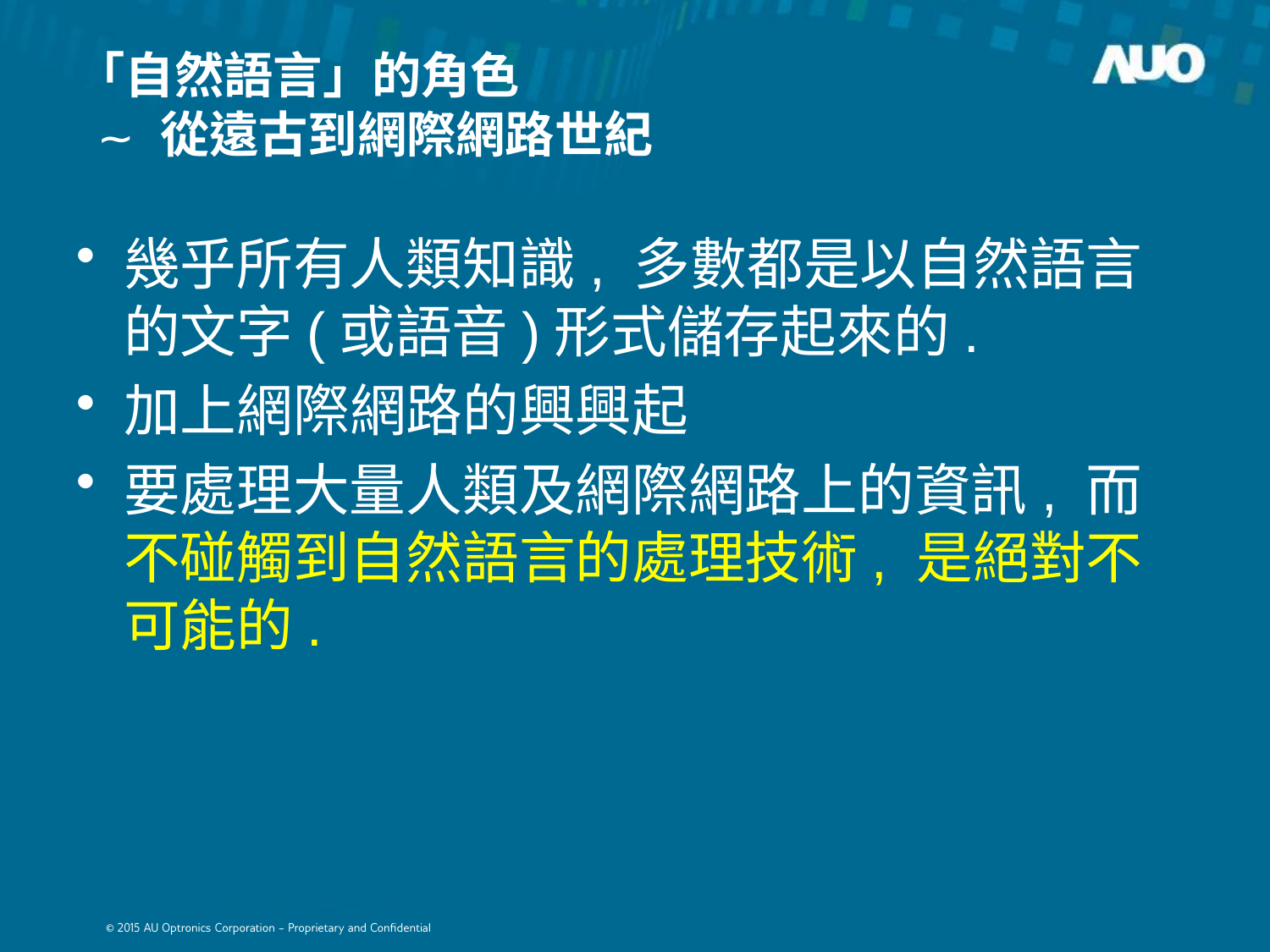

# 「自然語言」的角色 ~ 從遠古到網際網路世紀
幾乎所有人類知識, 多數都是以自然語言的文字(或語音)形式儲存起來的.
加上網際網路的興興起
要處理大量人類及網際網路上的資訊, 而不碰觸到自然語言的處理技術, 是絕對不可能的.